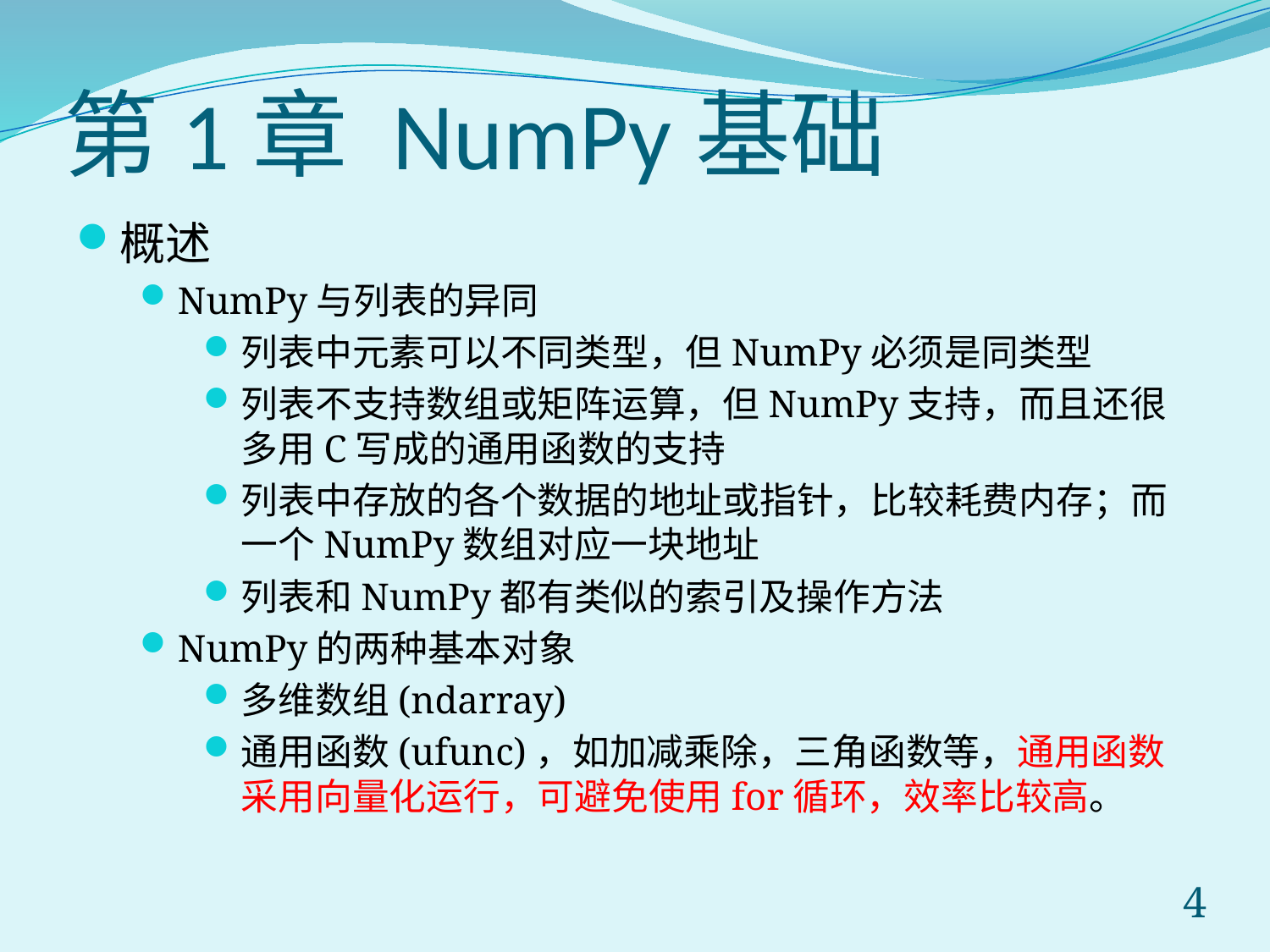

# 第1章 NumPy基础
概述
NumPy与列表的异同
列表中元素可以不同类型，但NumPy必须是同类型
列表不支持数组或矩阵运算，但NumPy支持，而且还很多用C写成的通用函数的支持
列表中存放的各个数据的地址或指针，比较耗费内存；而一个NumPy数组对应一块地址
列表和NumPy都有类似的索引及操作方法
NumPy的两种基本对象
多维数组(ndarray)
通用函数(ufunc)，如加减乘除，三角函数等，通用函数采用向量化运行，可避免使用for循环，效率比较高。
4